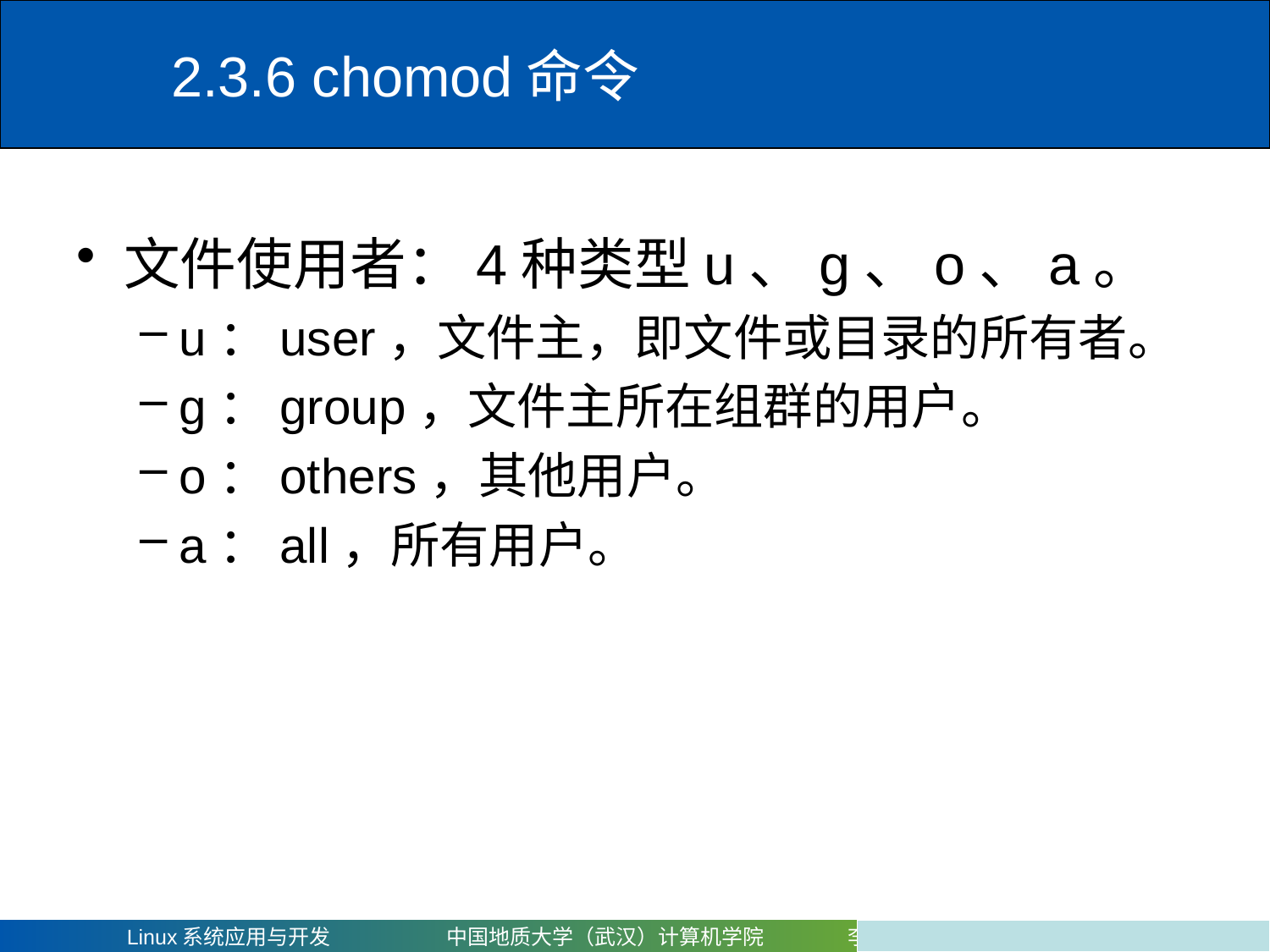

# 2.3.6 chomod命令
文件使用者：4种类型u、g、o、a。
u：user，文件主，即文件或目录的所有者。
g：group，文件主所在组群的用户。
o：others，其他用户。
a：all，所有用户。